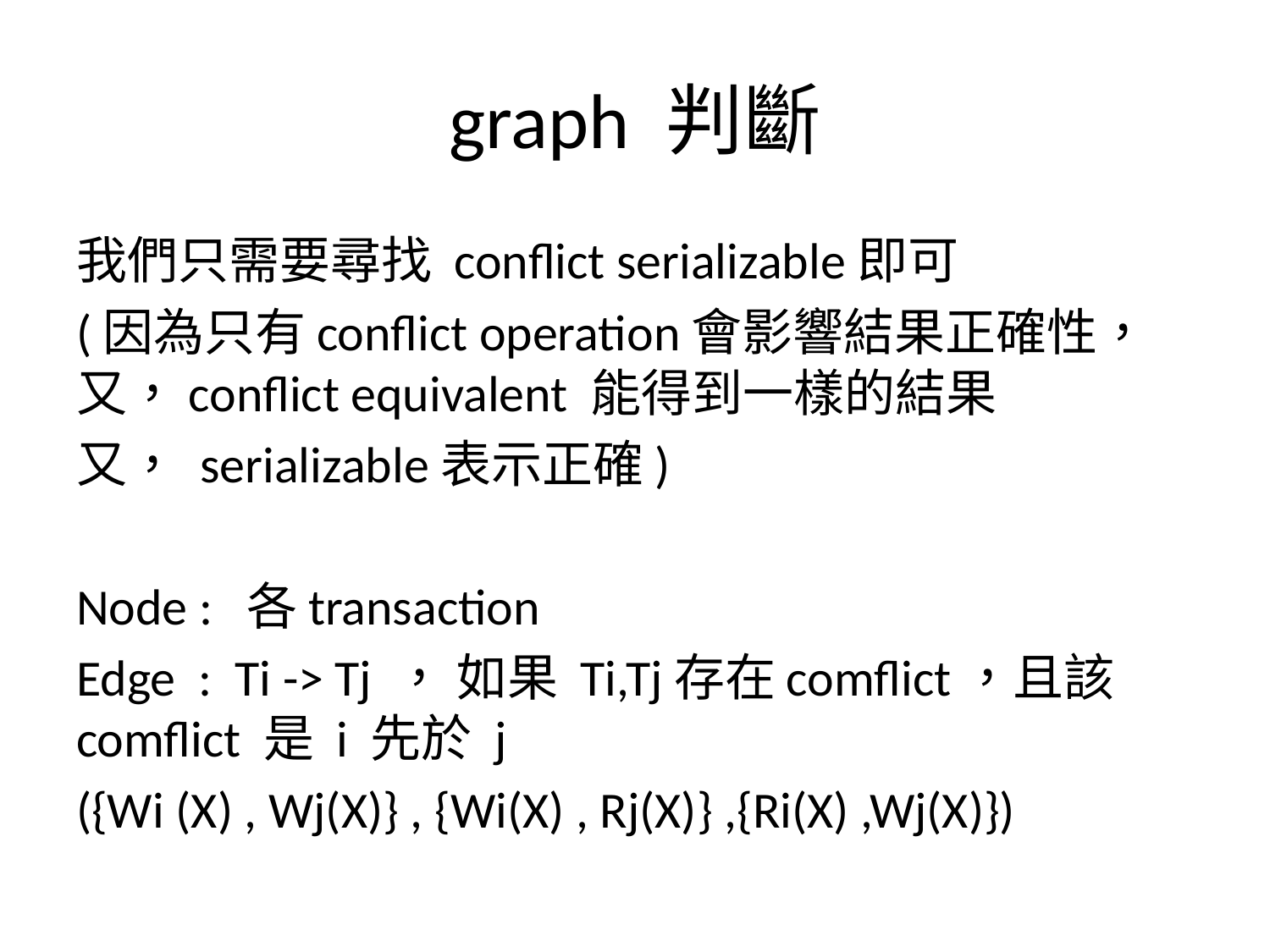

# graph 判斷
我們只需要尋找 conflict serializable即可
(因為只有conflict operation會影響結果正確性，又，conflict equivalent 能得到一樣的結果
又， serializable表示正確)

Node :  各transaction
Edge  :  Ti -> Tj ， 如果 Ti,Tj存在comflict，且該comflict 是 i 先於 j
({Wi (X) , Wj(X)} , {Wi(X) , Rj(X)} ,{Ri(X) ,Wj(X)})